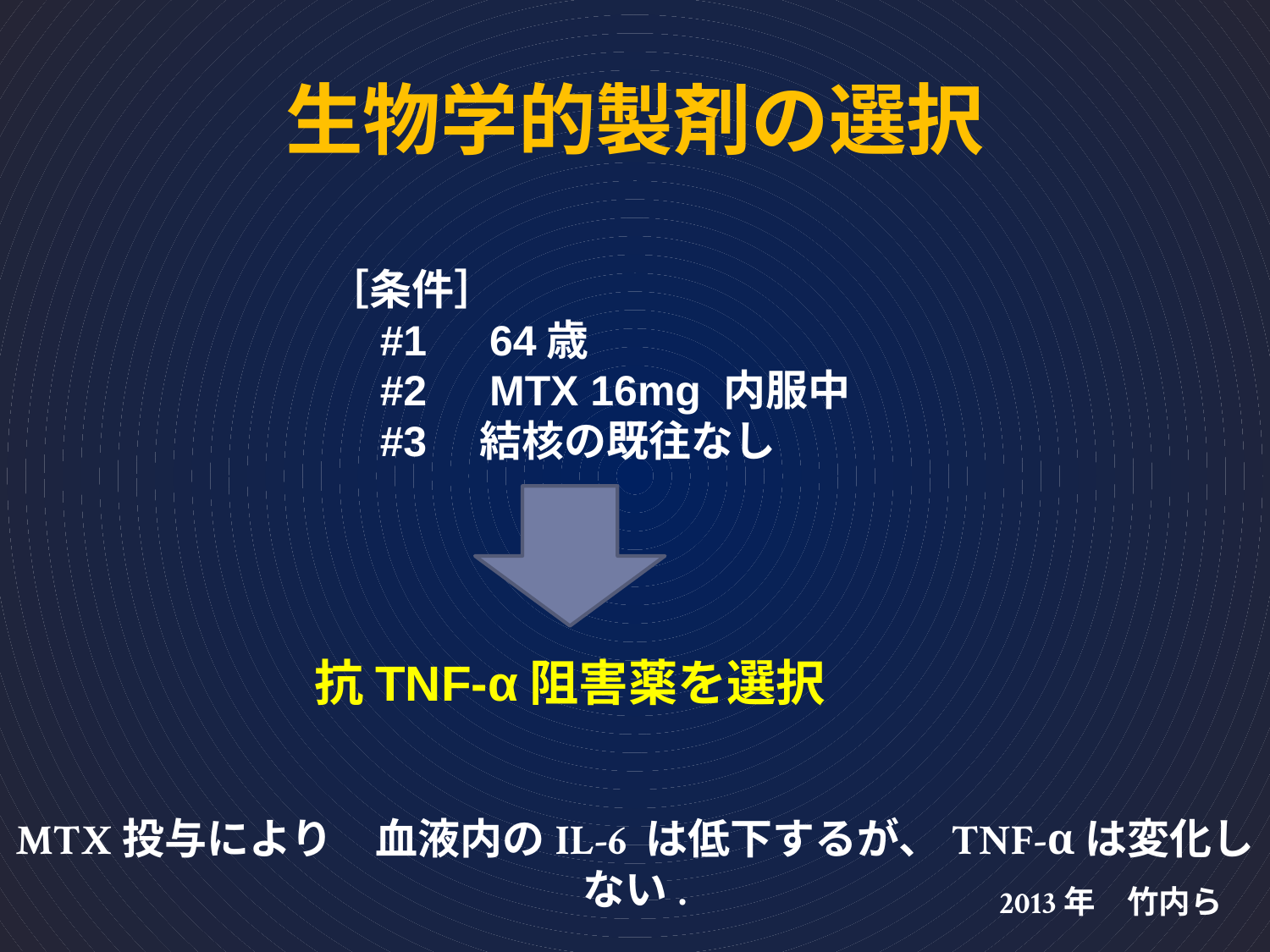

# 生物学的製剤の選択
［条件］
　#1　64歳
　#2　MTX 16mg 内服中
　#3　結核の既往なし

　抗TNF-α阻害薬を選択
MTX投与により　血液内のIL-6 は低下するが、TNF-αは変化しない.
2013年　竹内ら